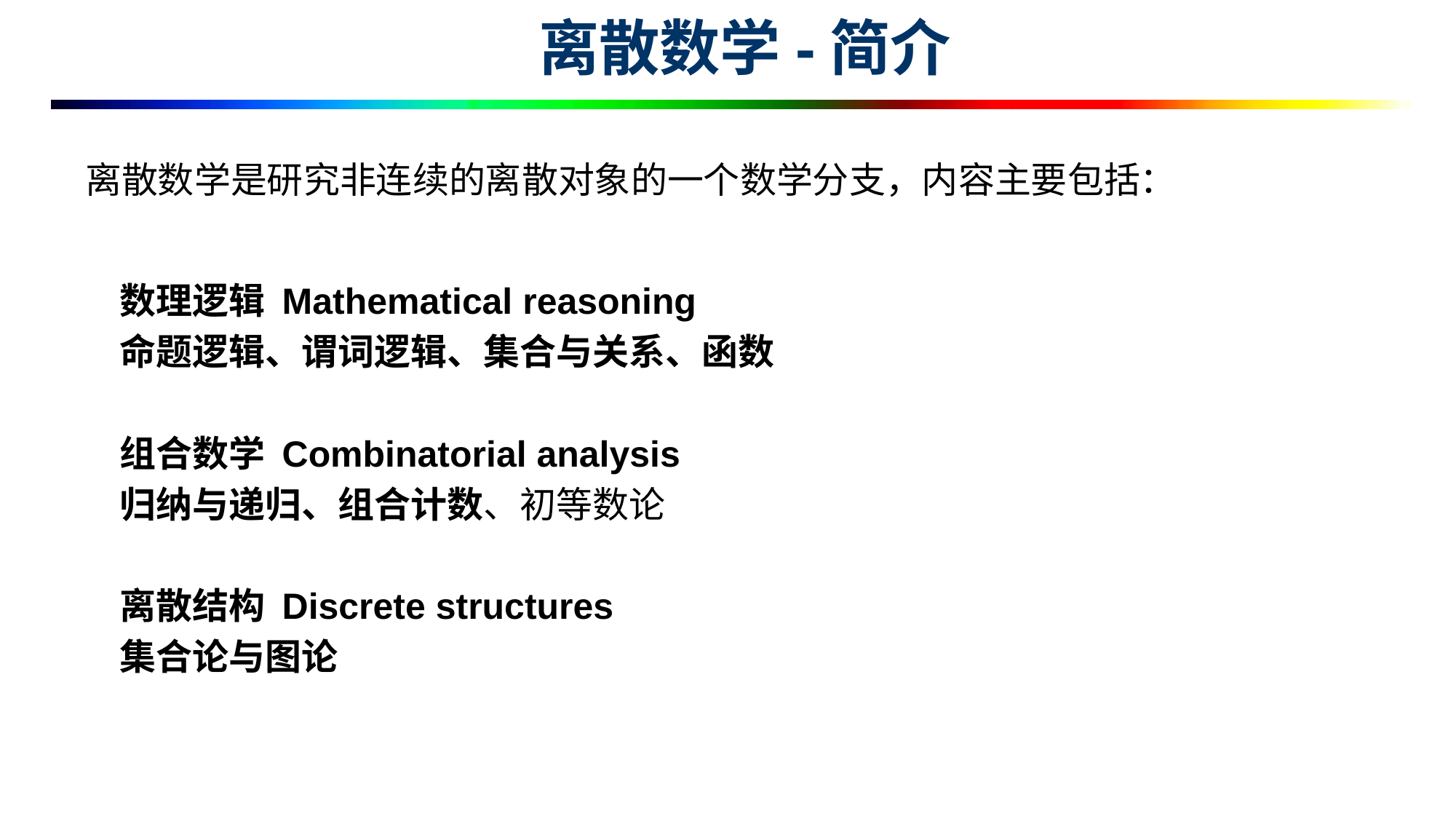

离散数学-简介
离散数学是研究非连续的离散对象的一个数学分支，内容主要包括：
数理逻辑 Mathematical reasoning
命题逻辑、谓词逻辑、集合与关系、函数

组合数学 Combinatorial analysis
归纳与递归、组合计数、初等数论

离散结构 Discrete structures
集合论与图论